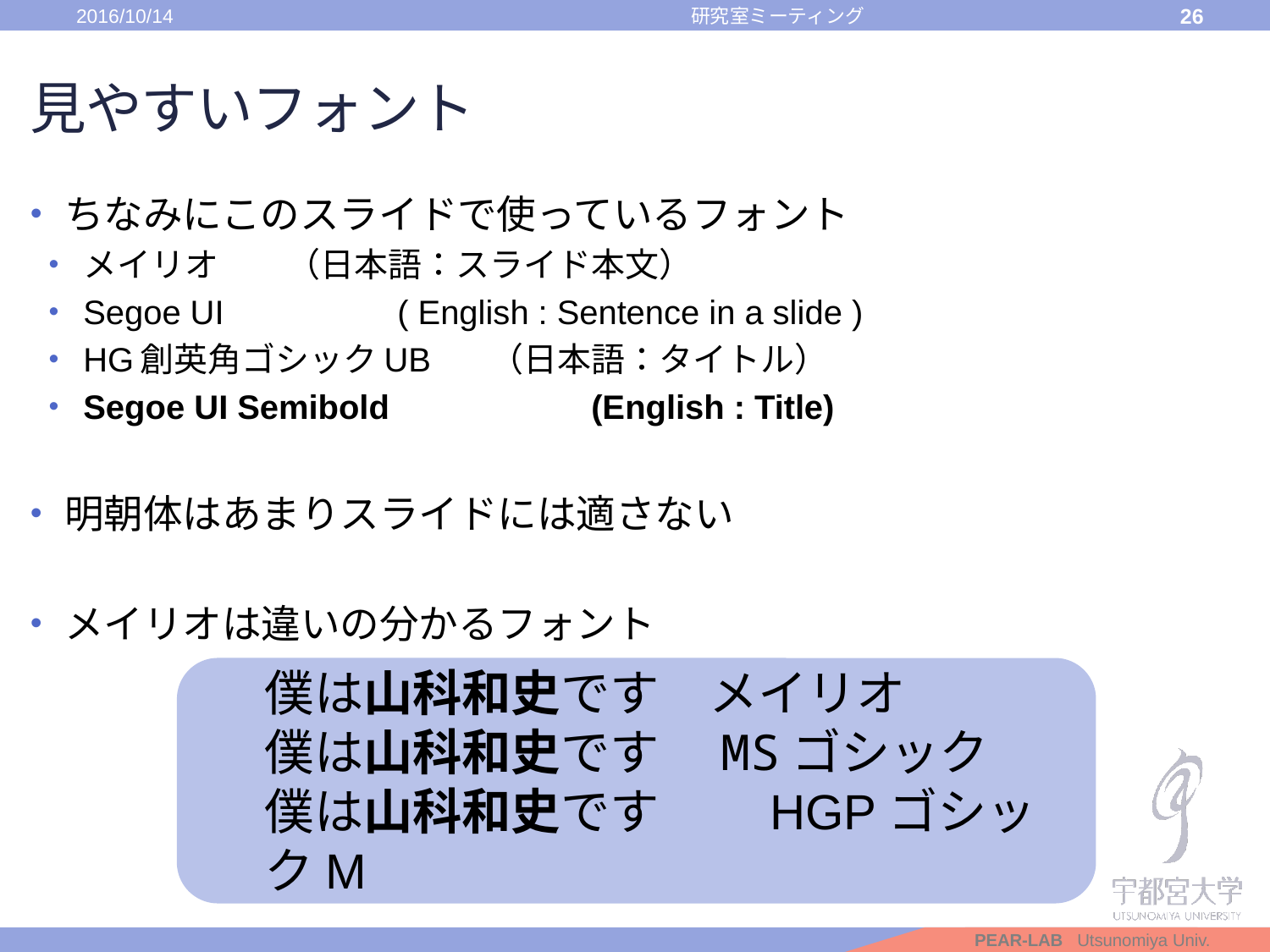

2016/10/14
26
研究室ミーティング
# 見やすいフォント
ちなみにこのスライドで使っているフォント
メイリオ				（日本語：スライド本文）
Segoe UI	 			 ( English : Sentence in a slide )
HG創英角ゴシックUB		（日本語：タイトル）
Segoe UI Semibold 	  	(English : Title)

明朝体はあまりスライドには適さない

メイリオは違いの分かるフォント

僕は山科和史です　メイリオ
僕は山科和史です　MSゴシック
僕は山科和史です　　HGPゴシックM